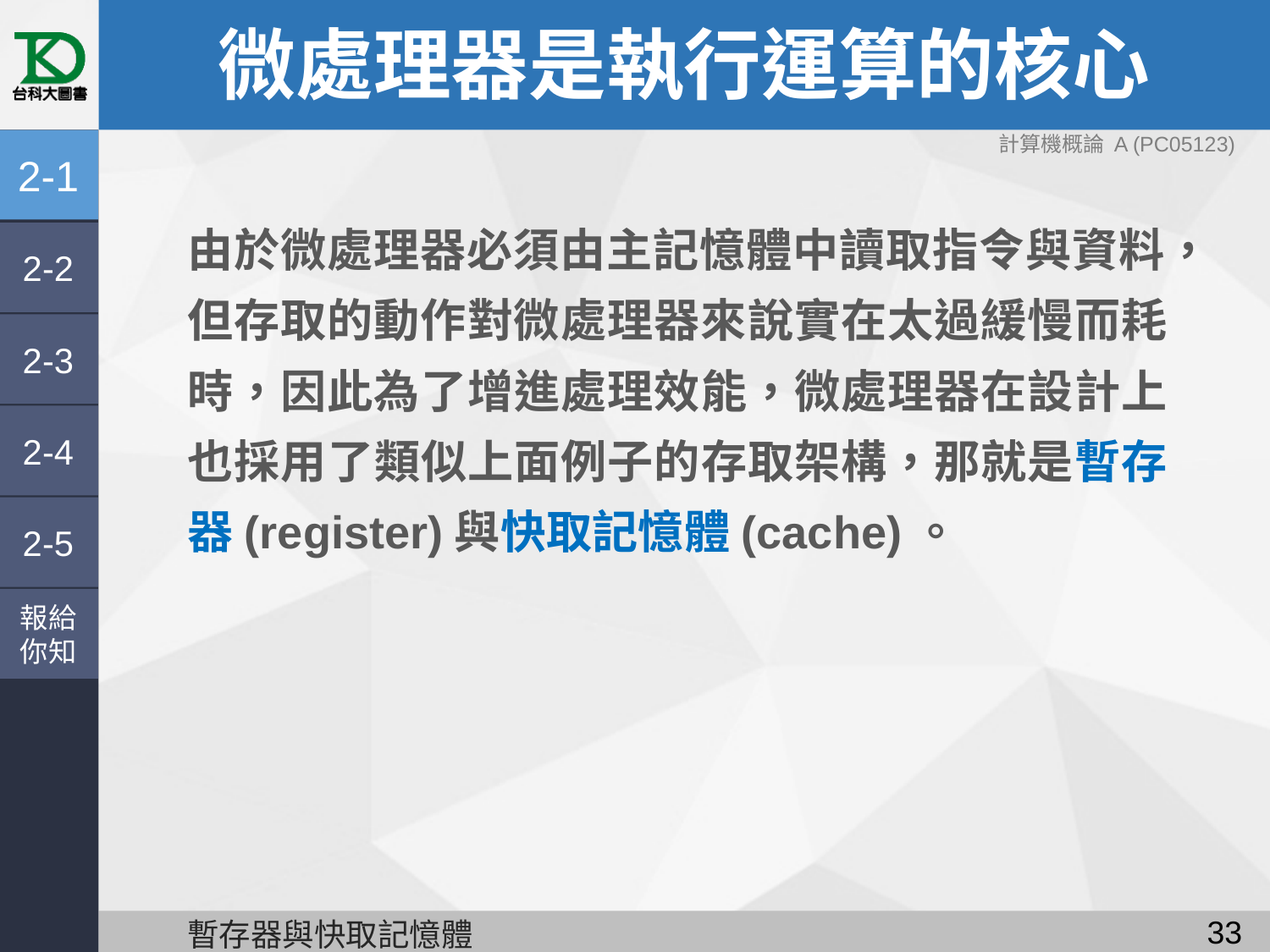

# 微處理器是執行運算的核心
計算機概論 A (PC05123)
2-1
由於微處理器必須由主記憶體中讀取指令與資料，但存取的動作對微處理器來說實在太過緩慢而耗時，因此為了增進處理效能，微處理器在設計上也採用了類似上面例子的存取架構，那就是暫存器(register)與快取記憶體(cache)。
2-2
2-3
2-4
2-5
報給
你知
33
暫存器與快取記憶體